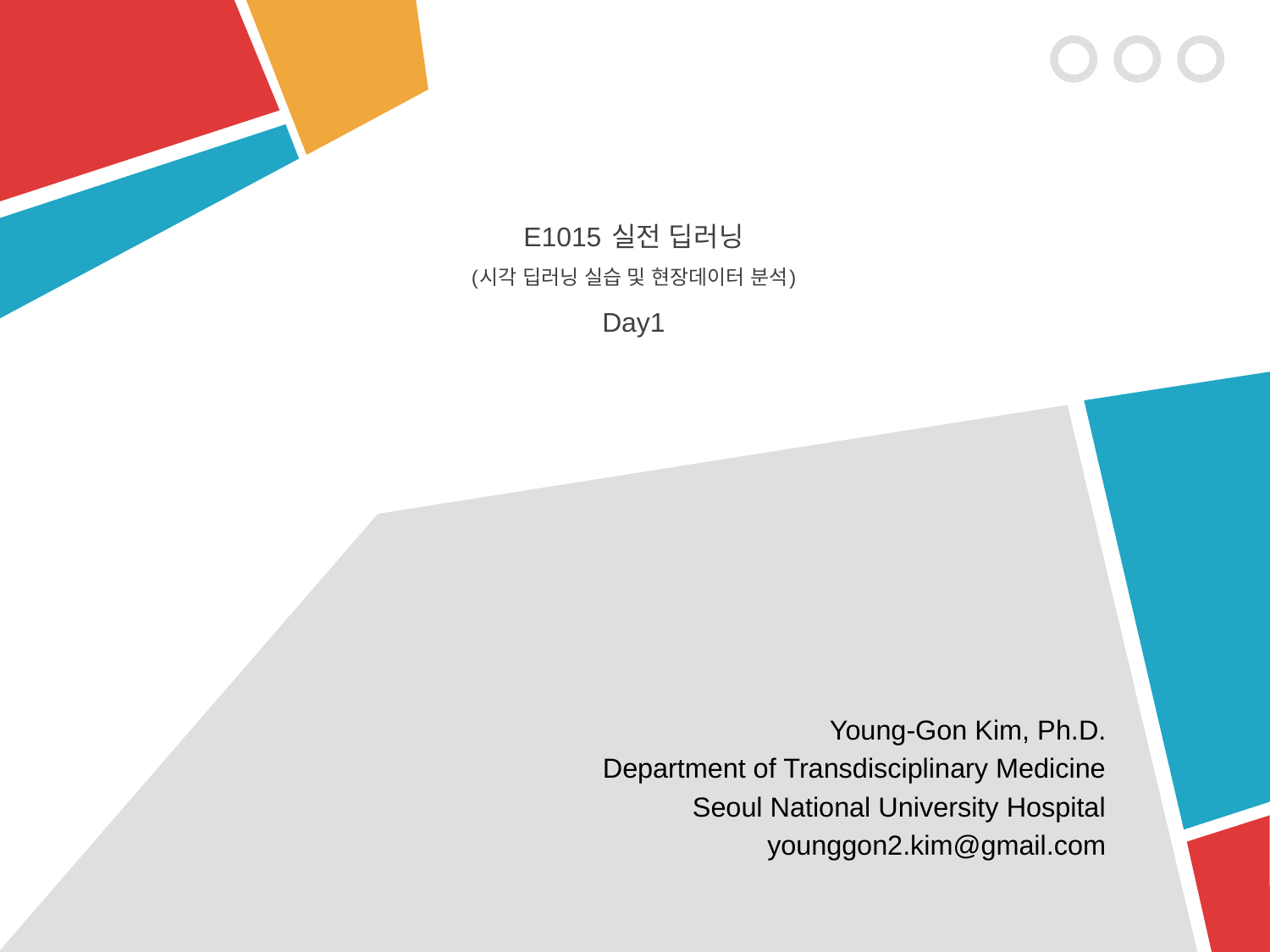

# E1015 실전 딥러닝 (시각 딥러닝 실습 및 현장데이터 분석) Day1
Young-Gon Kim, Ph.D.
Department of Transdisciplinary Medicine
Seoul National University Hospital
younggon2.kim@gmail.com